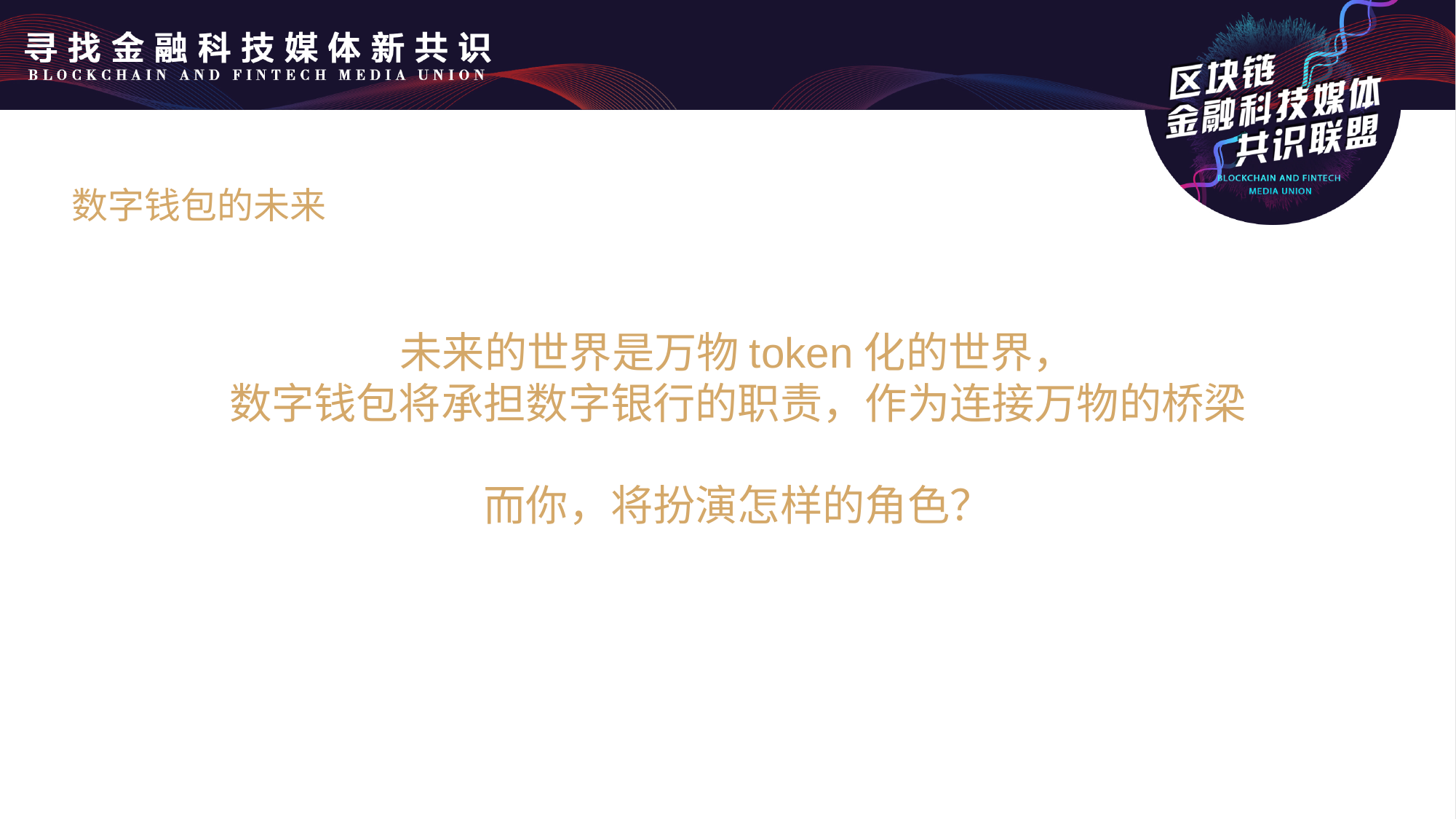

数字钱包的未来
未来的世界是万物token化的世界，
数字钱包将承担数字银行的职责，作为连接万物的桥梁

而你，将扮演怎样的角色？